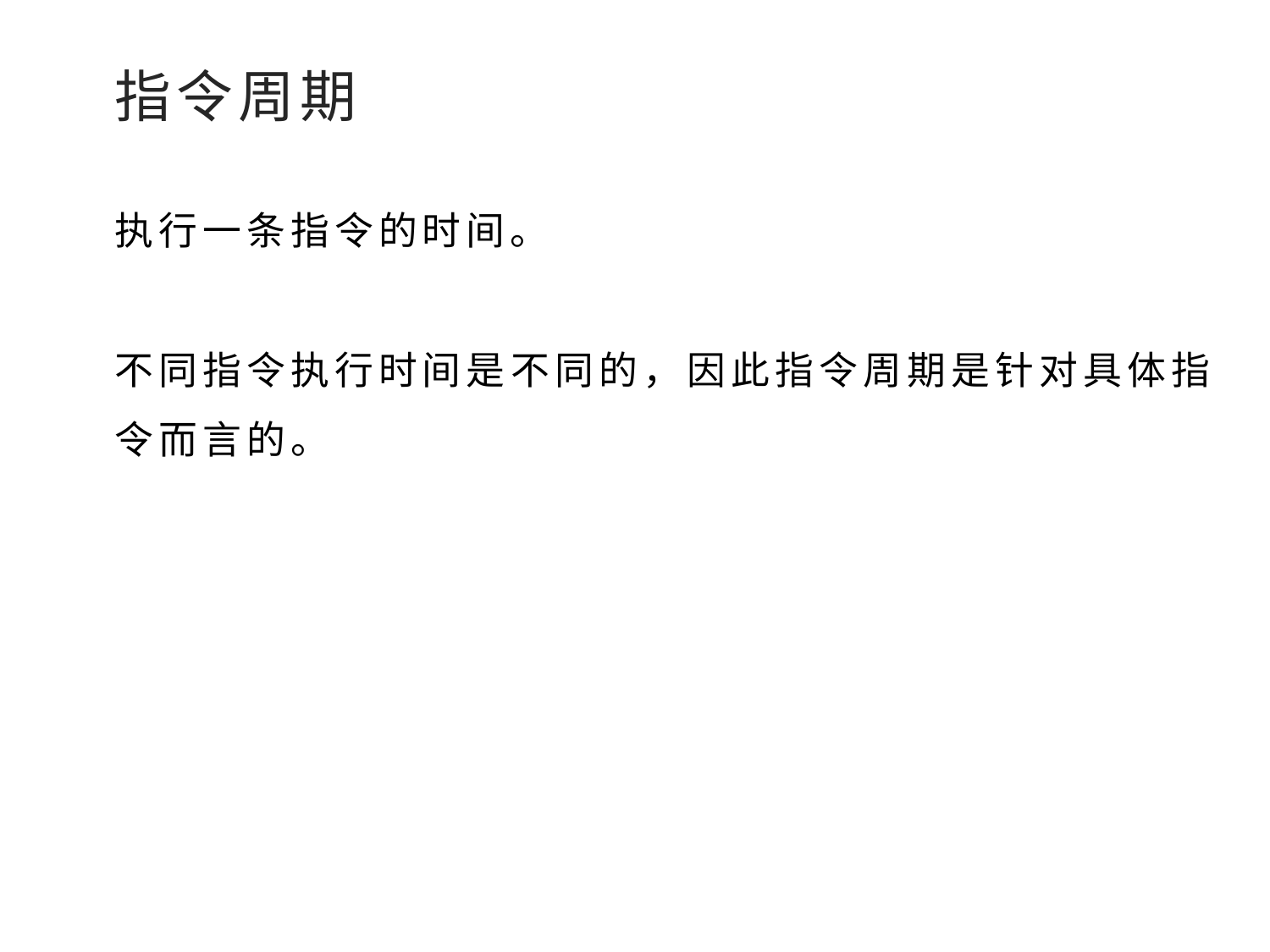

指令周期
执行一条指令的时间。

不同指令执行时间是不同的，因此指令周期是针对具体指令而言的。